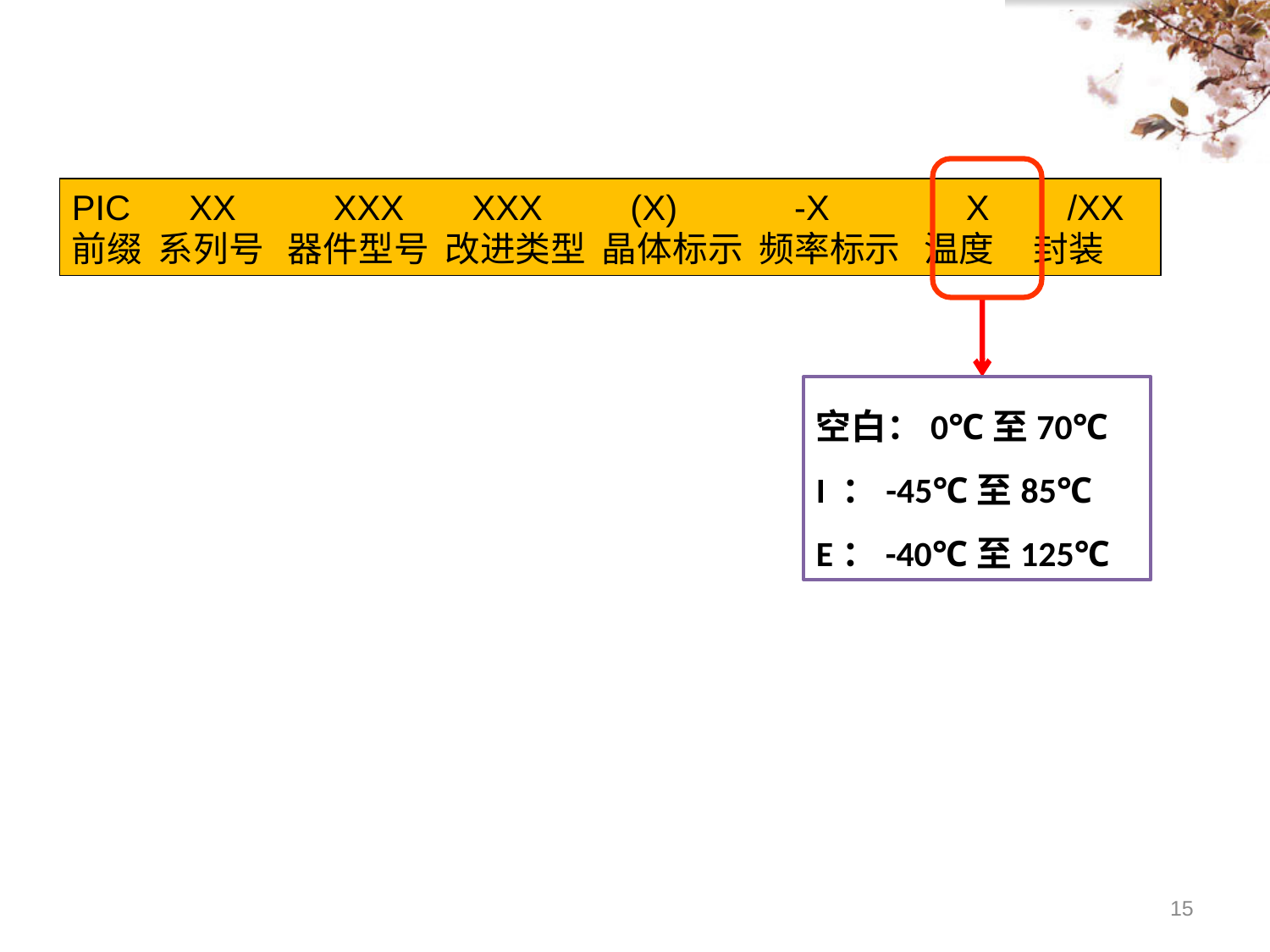

PIC      XX          XXX       XXX         (X)            -X              X        /XX
前缀  系列号   器件型号  改进类型  晶体标示  频率标示   温度     封装
空白：0℃至70℃
I ：-45℃至85℃
E：-40℃至125℃
15